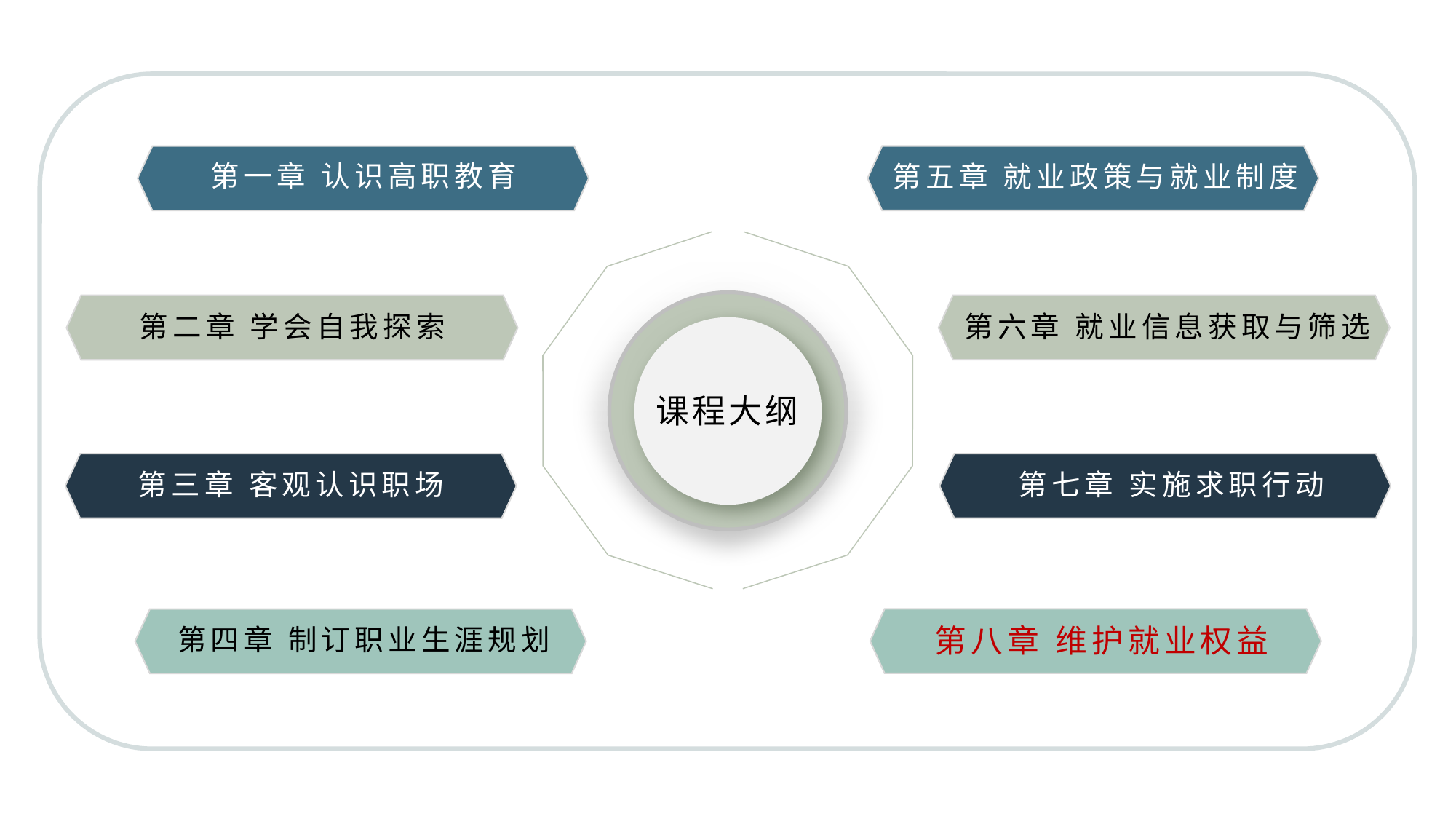

第一章 认识高职教育
第五章 就业政策与就业制度

第六章 就业信息获取与筛选
第二章 学会自我探索

课程大纲

第七章 实施求职行动
第三章 客观认识职场

第八章 维护就业权益
第四章 制订职业生涯规划